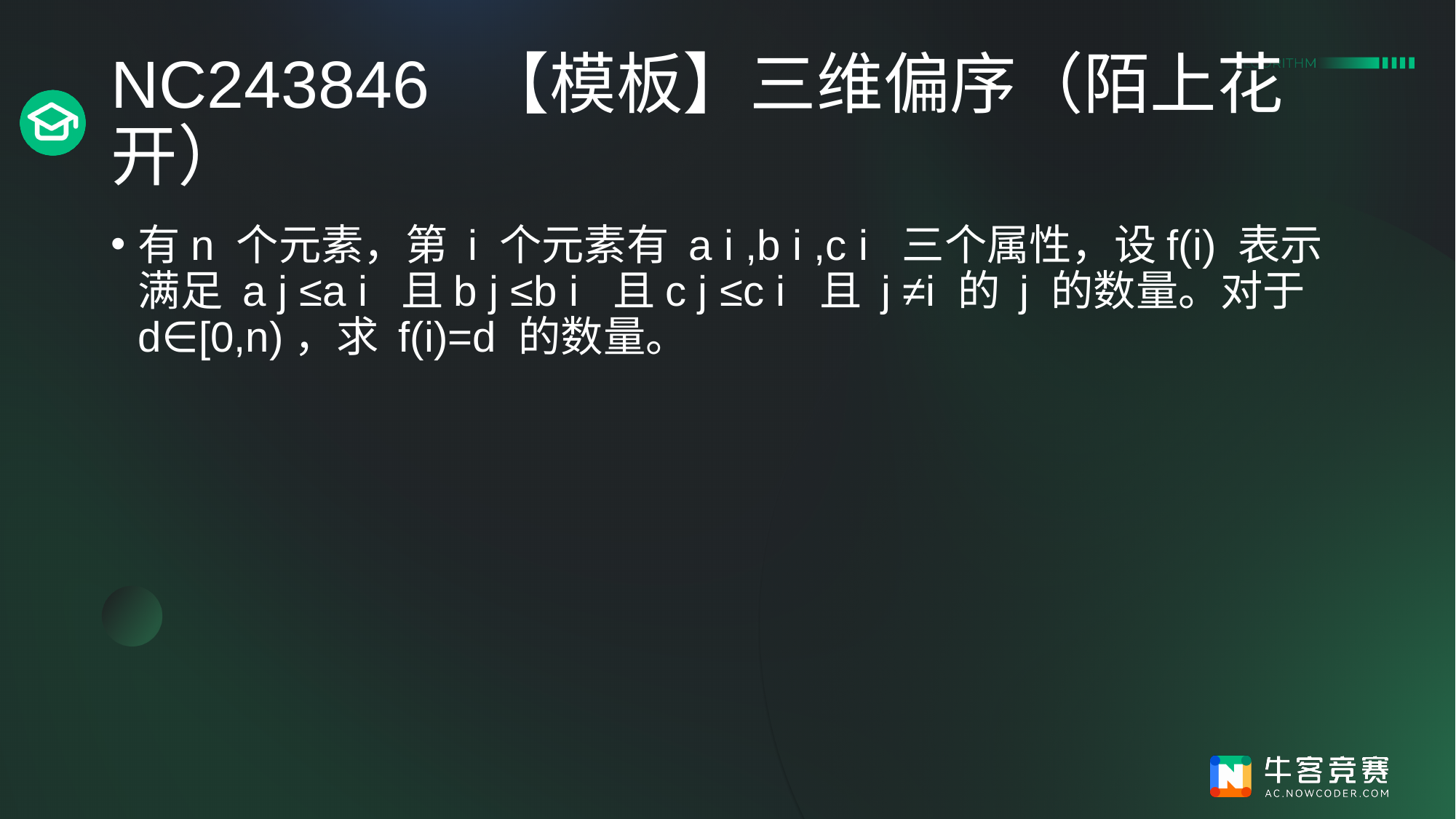

# NC243846  【模板】三维偏序（陌上花开）
有n 个元素，第 i 个元素有 a i​ ,b i​ ,c i​  三个属性，设f(i) 表示满足 a j​ ≤a i​  且b j​ ≤b i​  且c j​ ≤c i​  且 j ≠i 的 j 的数量。对于 d∈[0,n)，求 f(i)=d 的数量。